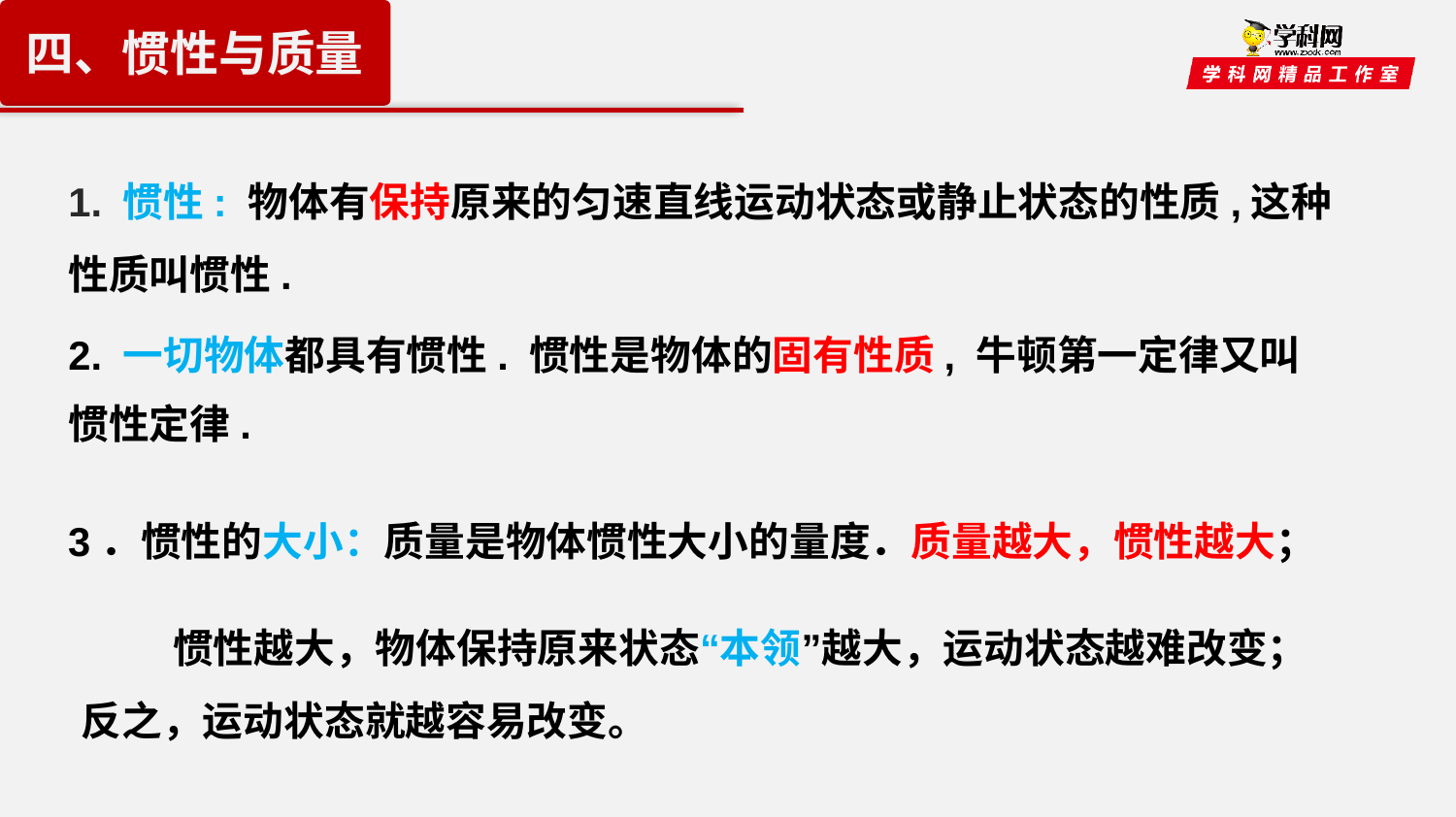

四、惯性与质量
1. 惯性: 物体有保持原来的匀速直线运动状态或静止状态的性质,这种性质叫惯性.
2. 一切物体都具有惯性. 惯性是物体的固有性质, 牛顿第一定律又叫
惯性定律.
3．惯性的大小：质量是物体惯性大小的量度．质量越大，惯性越大；
惯性越大，物体保持原来状态“本领”越大，运动状态越难改变；反之，运动状态就越容易改变。